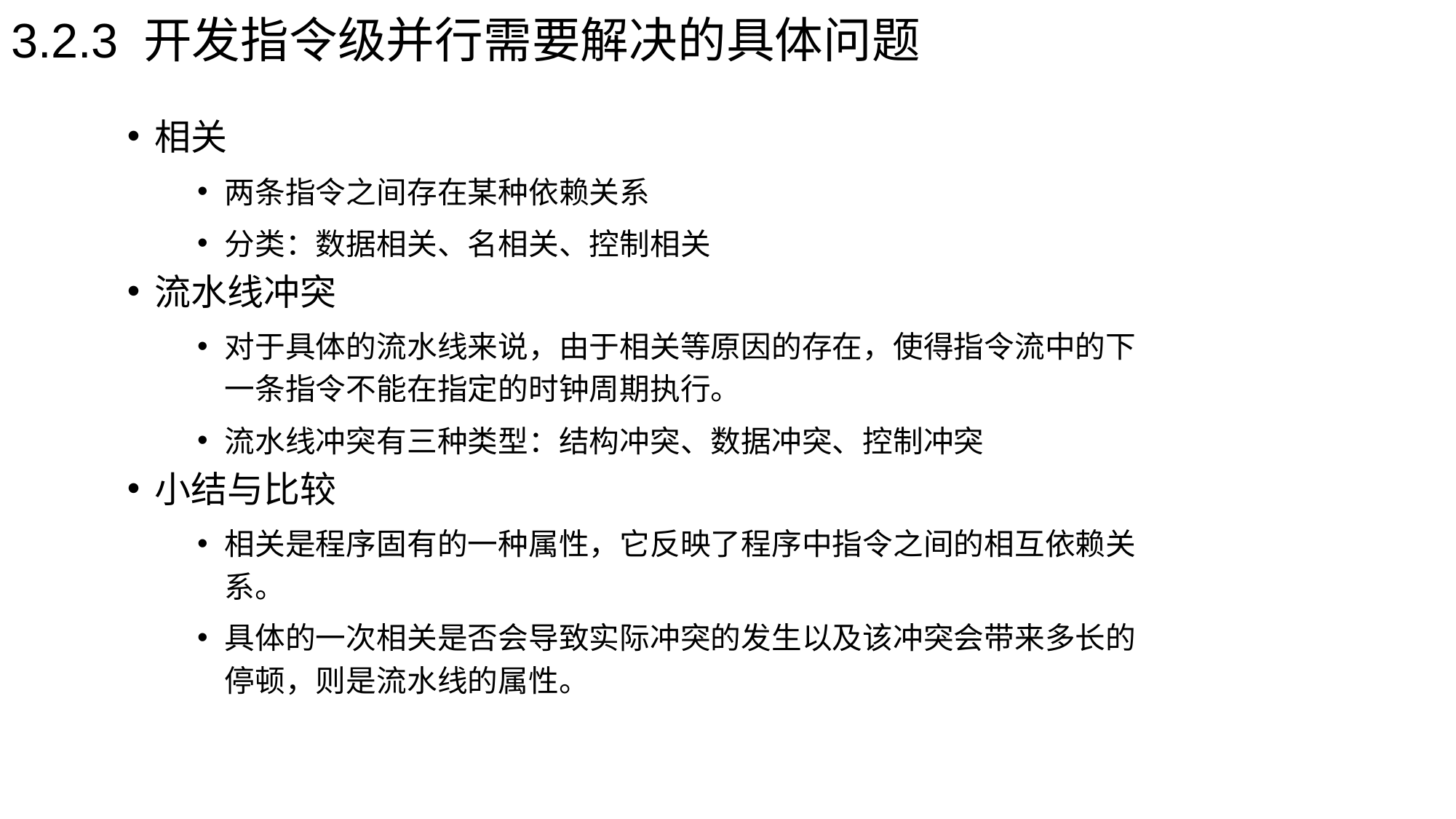

3.2.3 开发指令级并行需要解决的具体问题
相关
两条指令之间存在某种依赖关系
分类：数据相关、名相关、控制相关
流水线冲突
对于具体的流水线来说，由于相关等原因的存在，使得指令流中的下一条指令不能在指定的时钟周期执行。
流水线冲突有三种类型：结构冲突、数据冲突、控制冲突
小结与比较
相关是程序固有的一种属性，它反映了程序中指令之间的相互依赖关系。
具体的一次相关是否会导致实际冲突的发生以及该冲突会带来多长的停顿，则是流水线的属性。